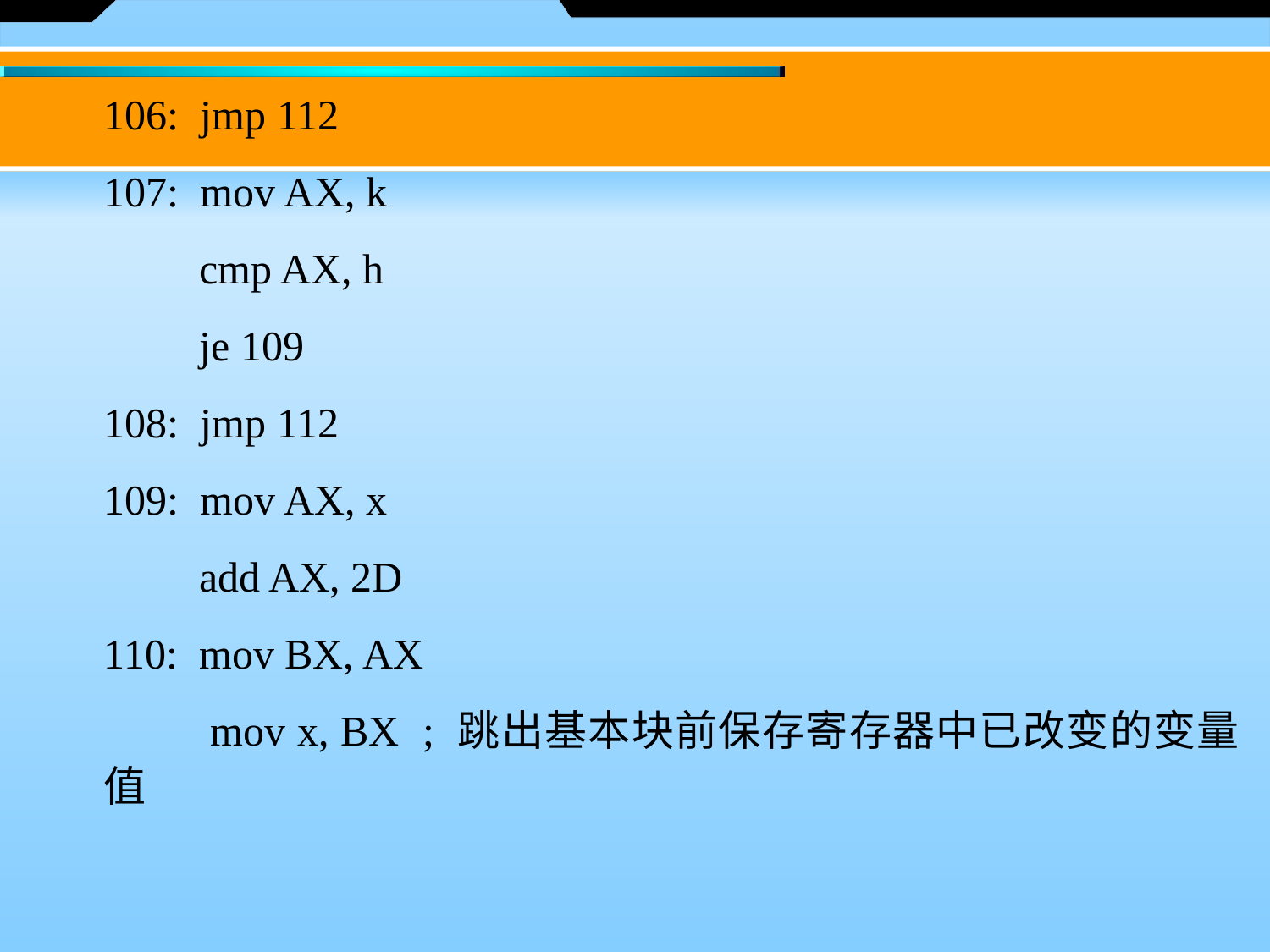

106:  jmp 112
107:  mov AX, k
         cmp AX, h
         je 109
108:  jmp 112
109:  mov AX, x
         add AX, 2D
110:  mov BX, AX
         mov x, BX  ; 跳出基本块前保存寄存器中已改变的变量值